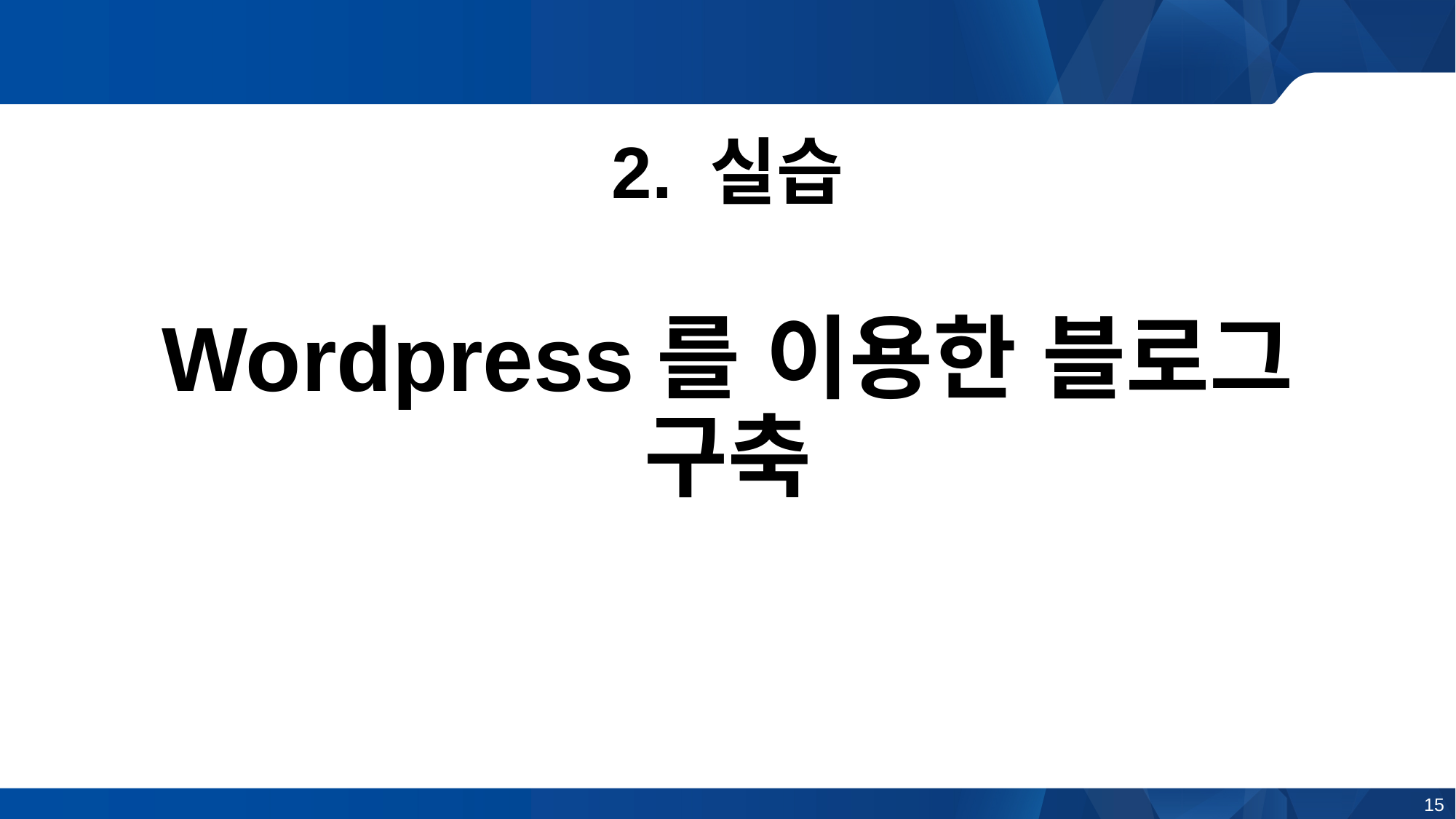

# 2. 실습 Wordpress를 이용한 블로그 구축
15